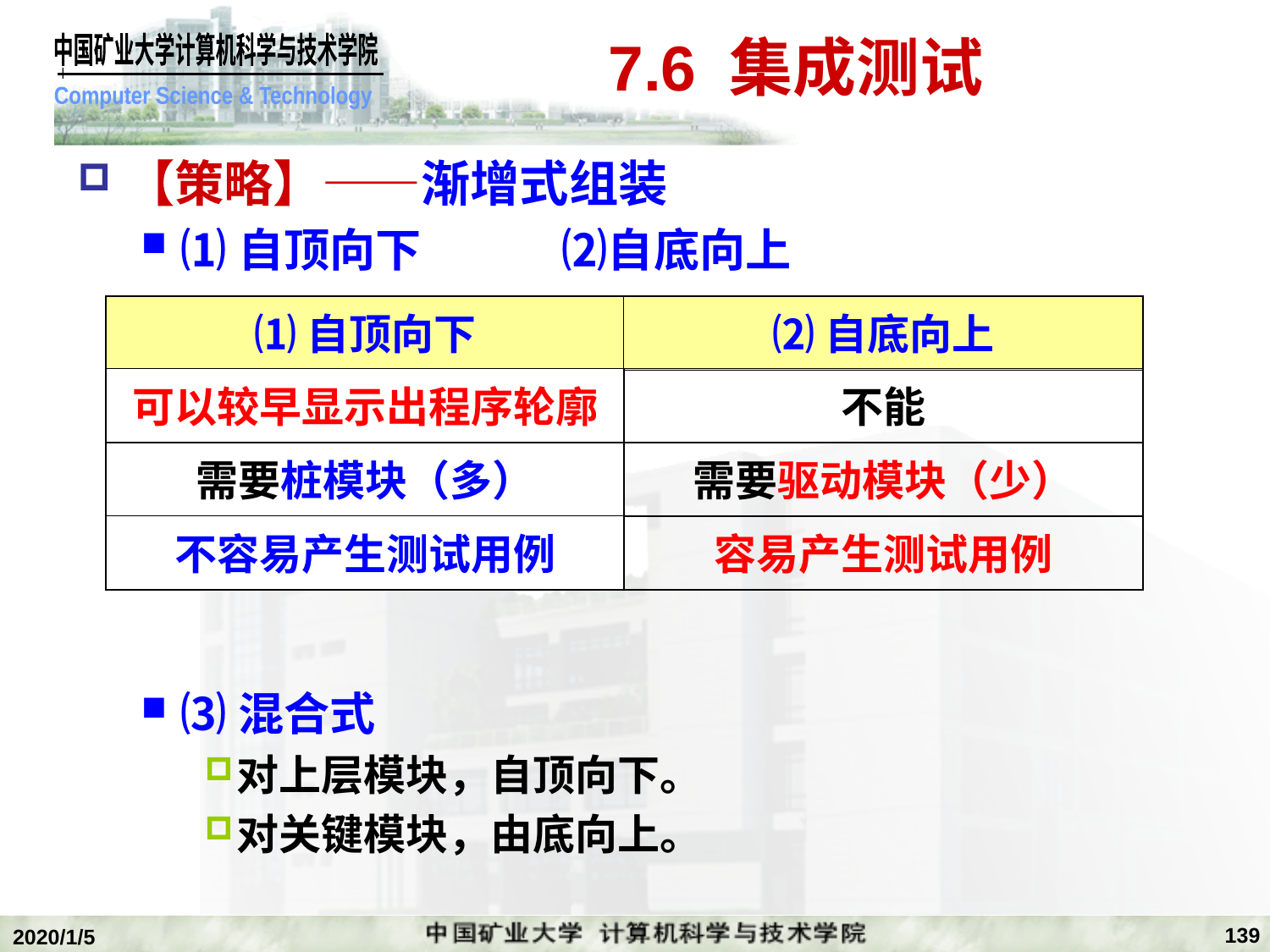

# 7.6 集成测试
【策略】——渐增式组装
⑴自顶向下		⑵自底向上

⑶混合式
对上层模块，自顶向下。
对关键模块，由底向上。
⑴自顶向下
⑵自底向上
可以较早显示出程序轮廓
不能
需要桩模块（多）
需要驱动模块（少）
不容易产生测试用例
容易产生测试用例
139
2020/1/5